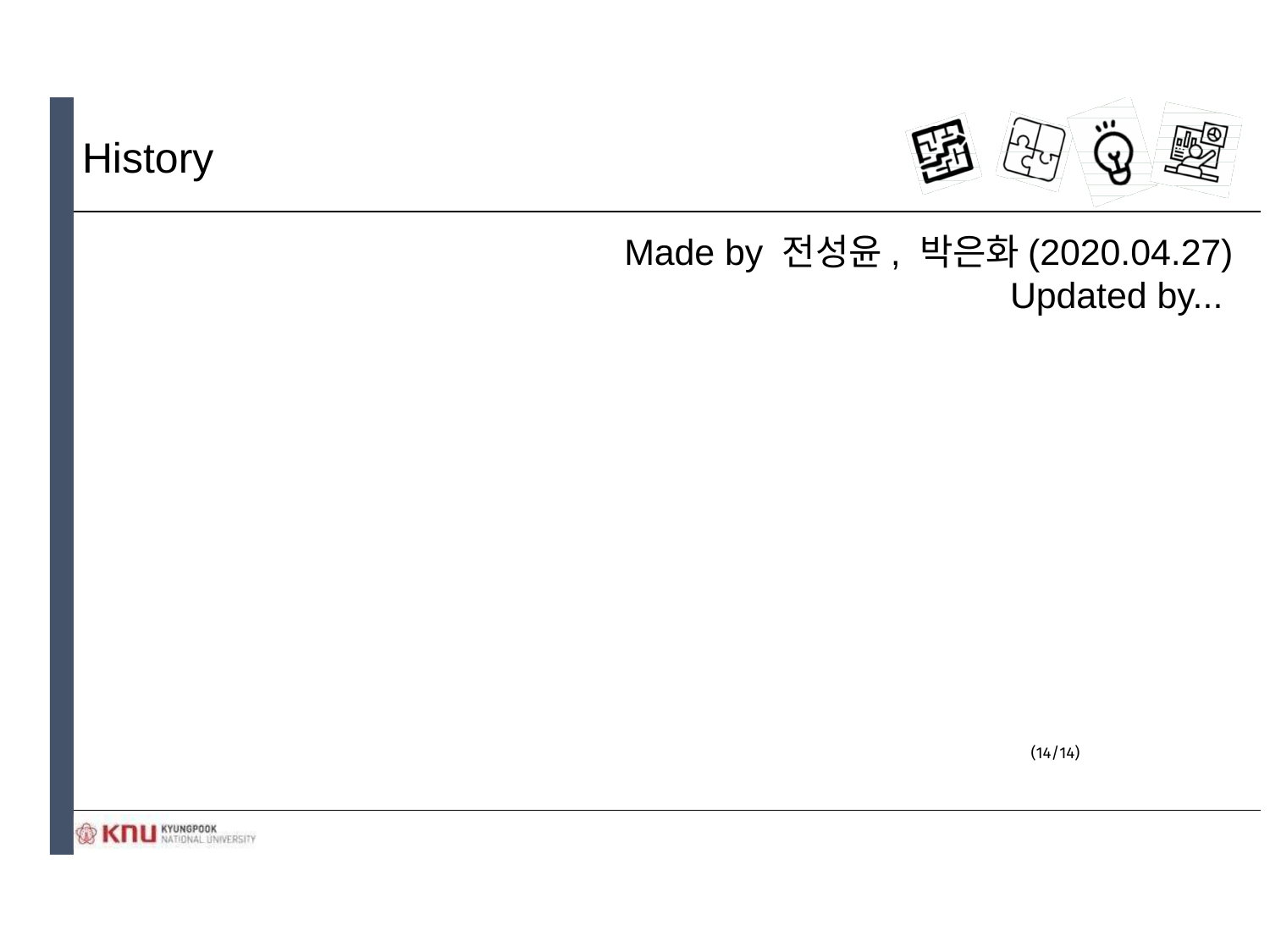

# History
Made by 전성윤, 박은화(2020.04.27)
Updated by...

(14/14)